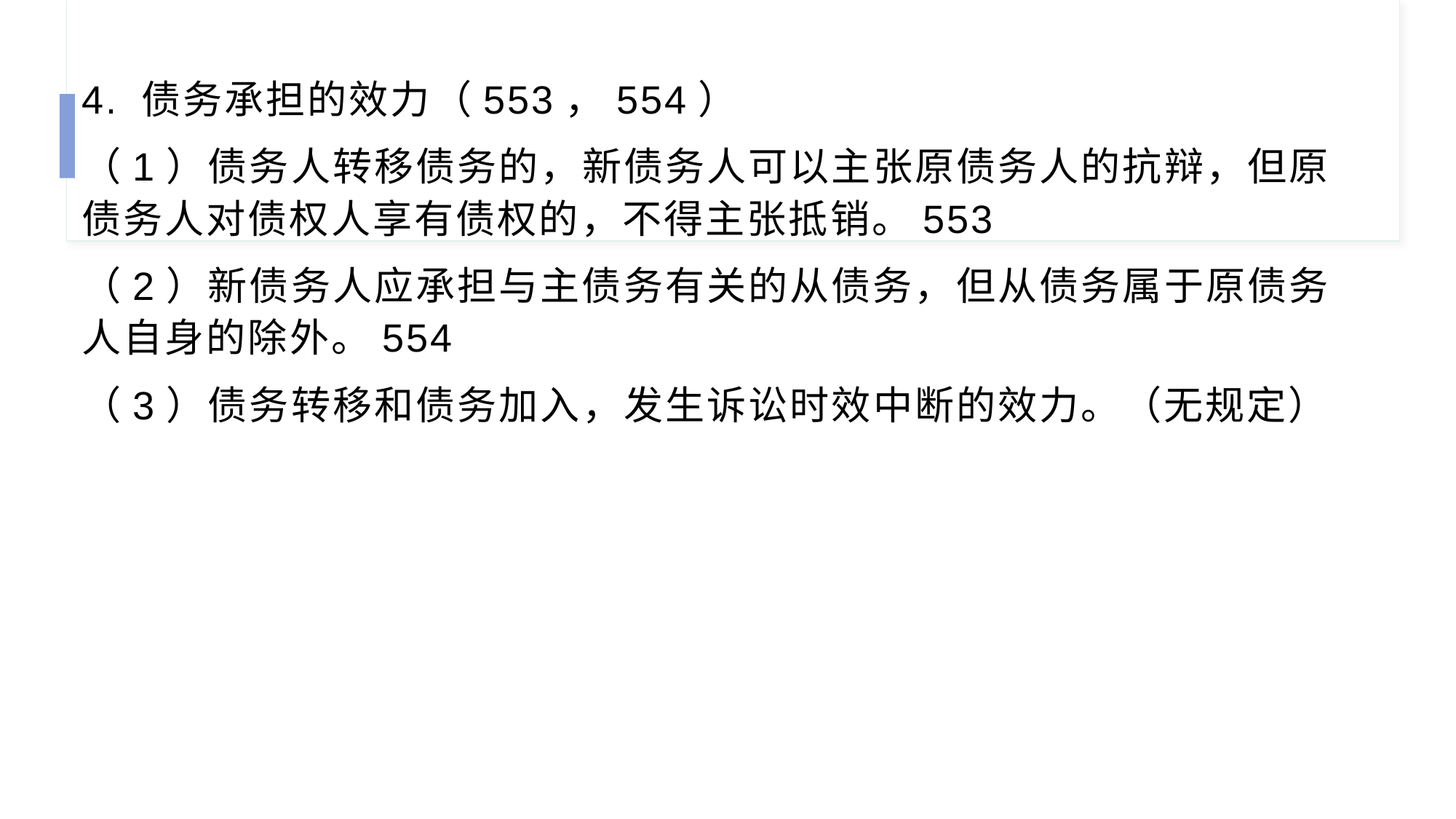

4. 债务承担的效力（553，554）
（1）债务人转移债务的，新债务人可以主张原债务人的抗辩，但原债务人对债权人享有债权的，不得主张抵销。553
（2）新债务人应承担与主债务有关的从债务，但从债务属于原债务人自身的除外。554
（3）债务转移和债务加入，发生诉讼时效中断的效力。（无规定）